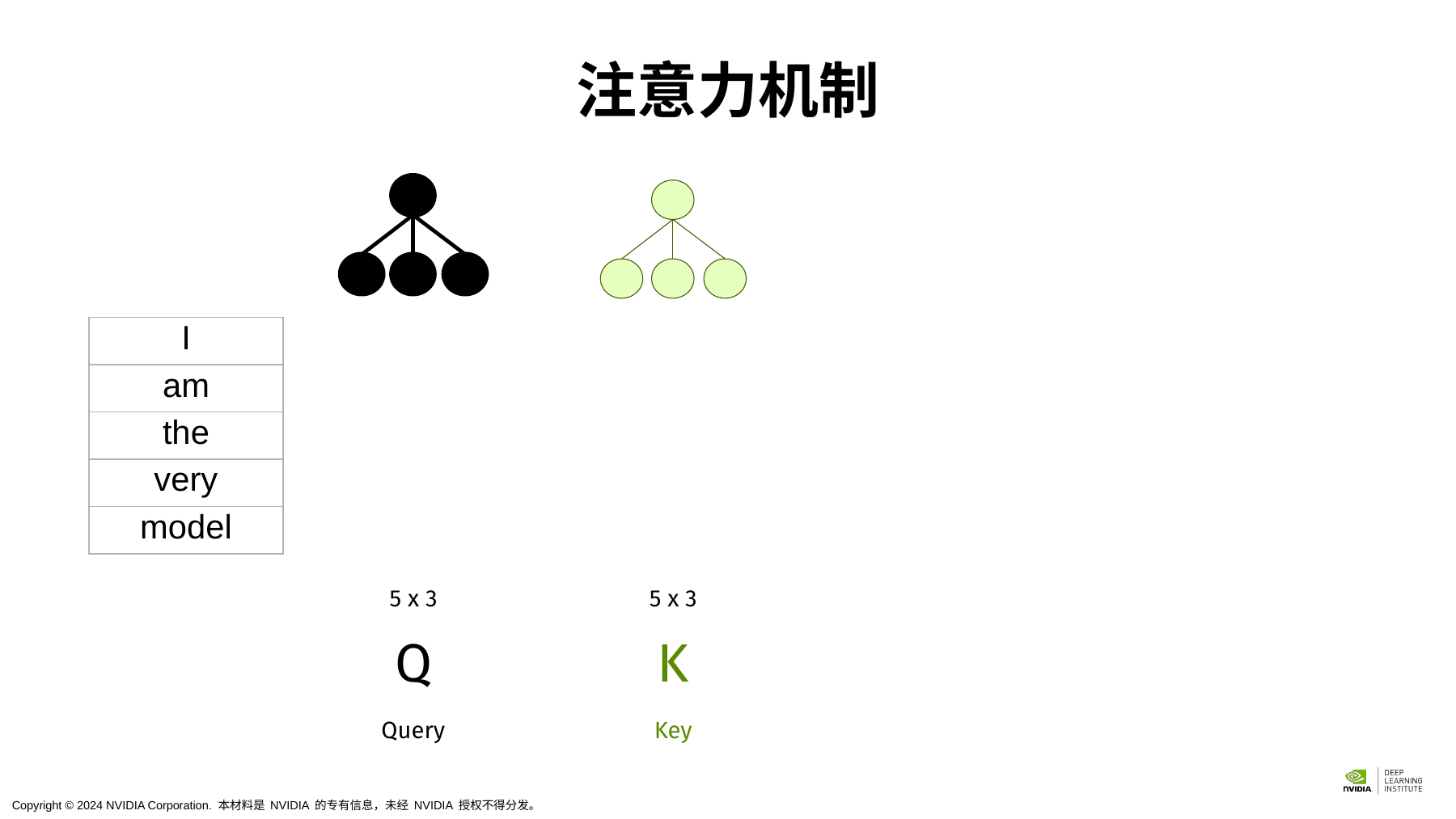

# 注意力机制

| I |
| --- |
| am |
| the |
| very |
| model |
5 x 3
5 x 3
K
Q
Query
Key
Copyright © 2024 NVIDIA Corporation. 本材料是 NVIDIA 的专有信息，未经 NVIDIA 授权不得分发。